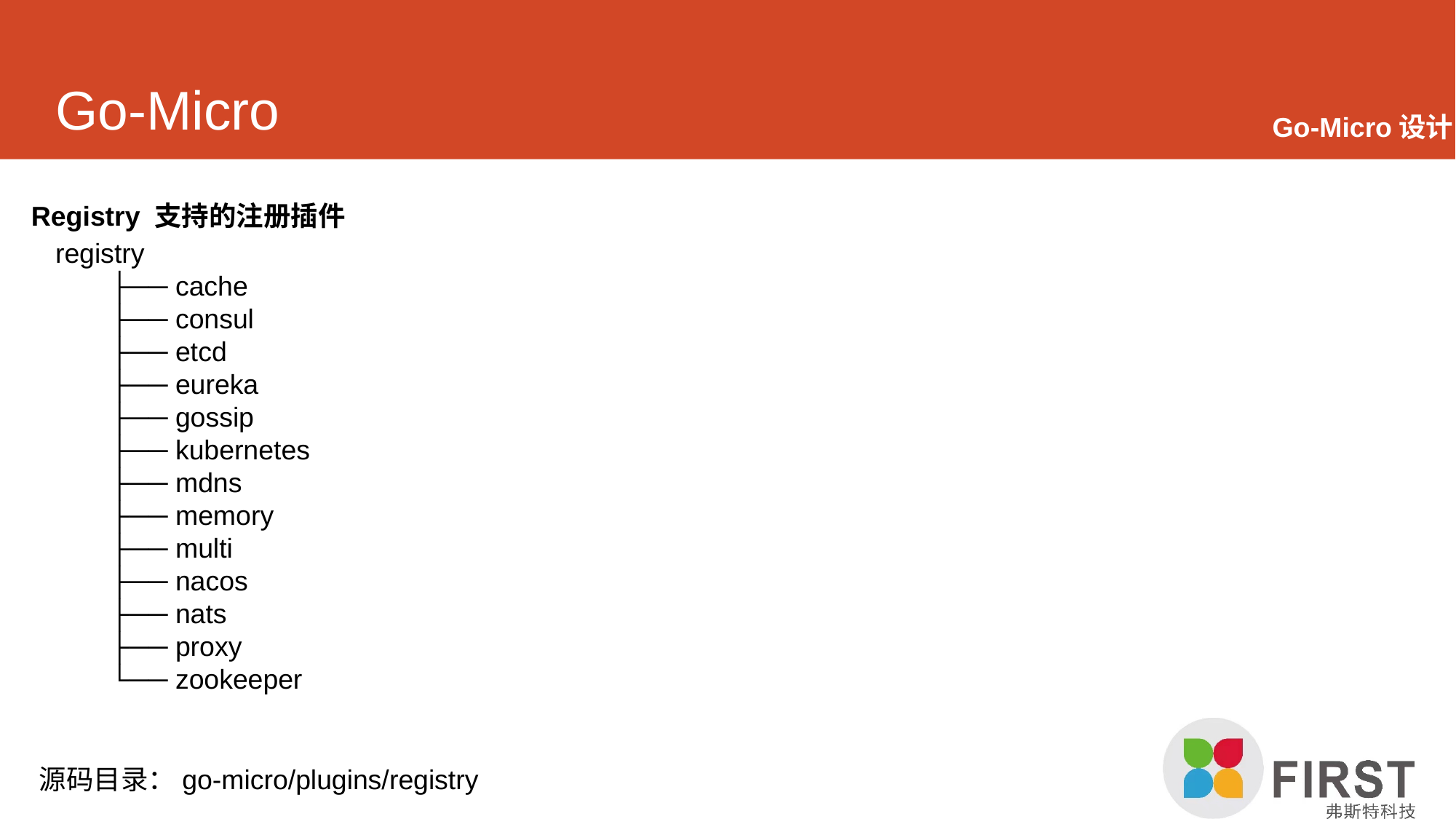

# Go-Micro
Go-Micro设计
Registry 支持的注册插件
registry
├── cache
├── consul
├── etcd
├── eureka
├── gossip
├── kubernetes
├── mdns
├── memory
├── multi
├── nacos
├── nats
├── proxy
└── zookeeper
源码目录：go-micro/plugins/registry